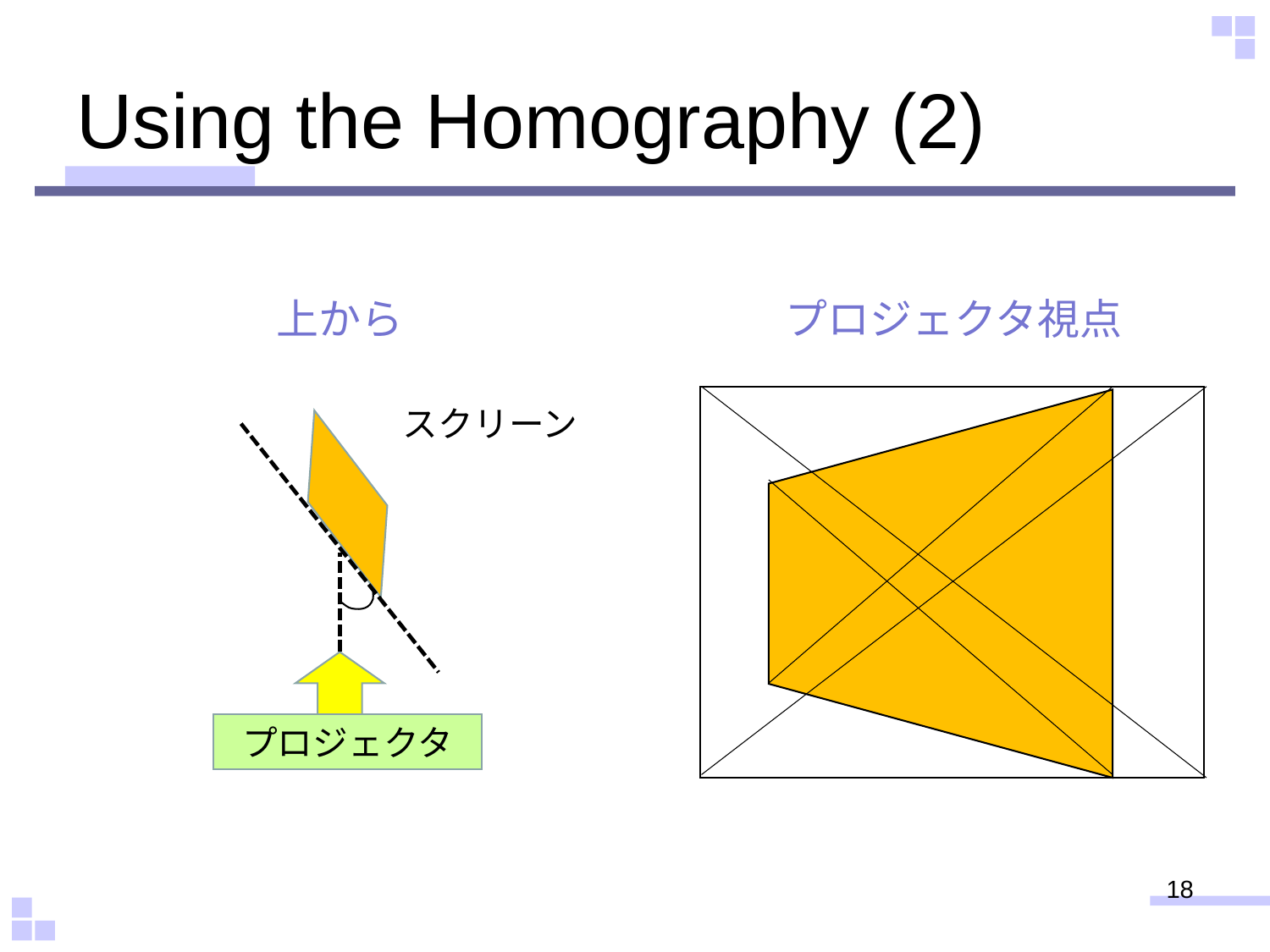

# Using the Homography (2)
上から
プロジェクタ視点

スクリーン

プロジェクタ
18